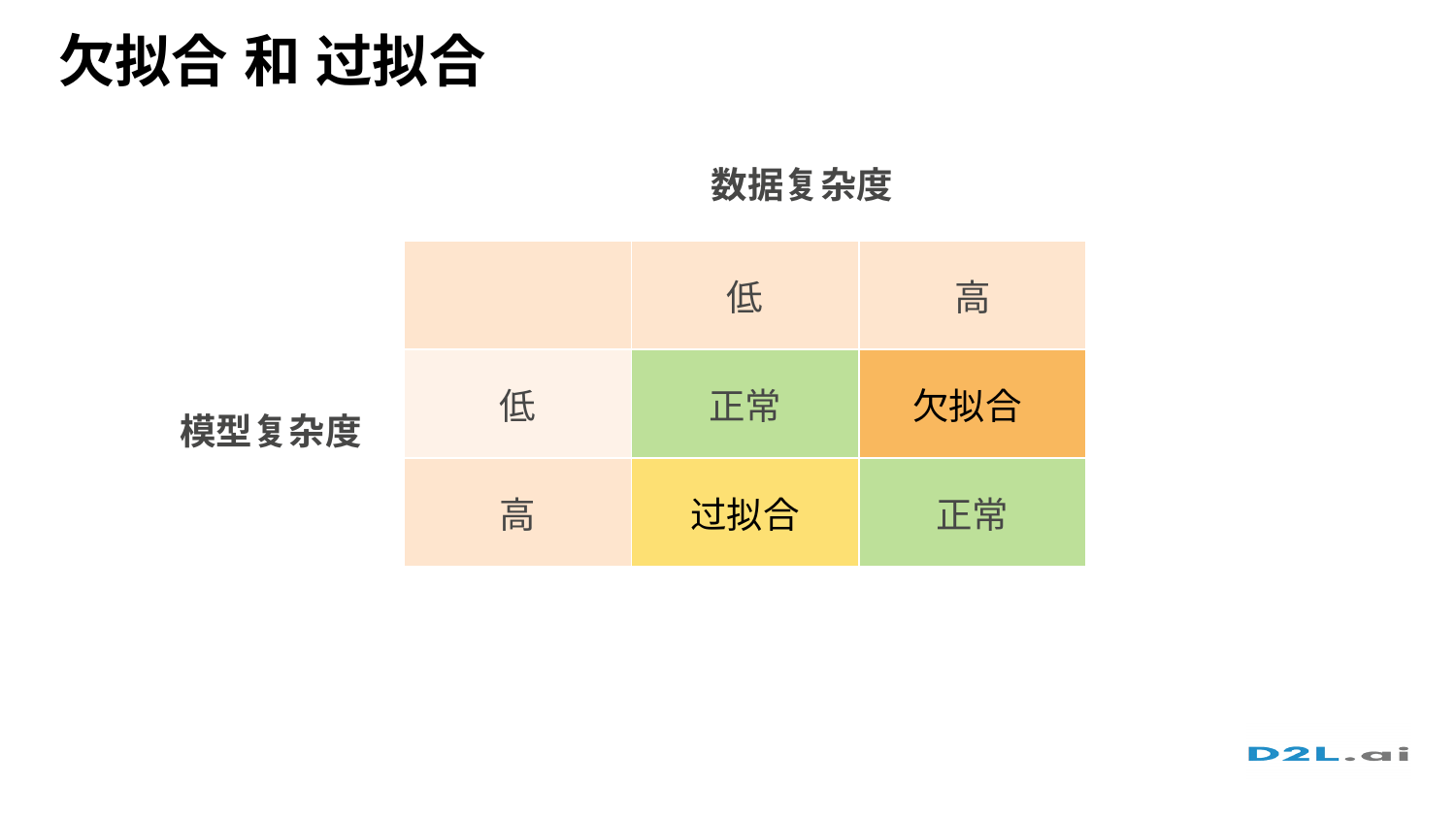

# 欠拟合 和 过拟合
数据复杂度
|  | 低 | 高 |
| --- | --- | --- |
| 低 | 正常 | 欠拟合 |
| 高 | 过拟合 | 正常 |
v
模型复杂度